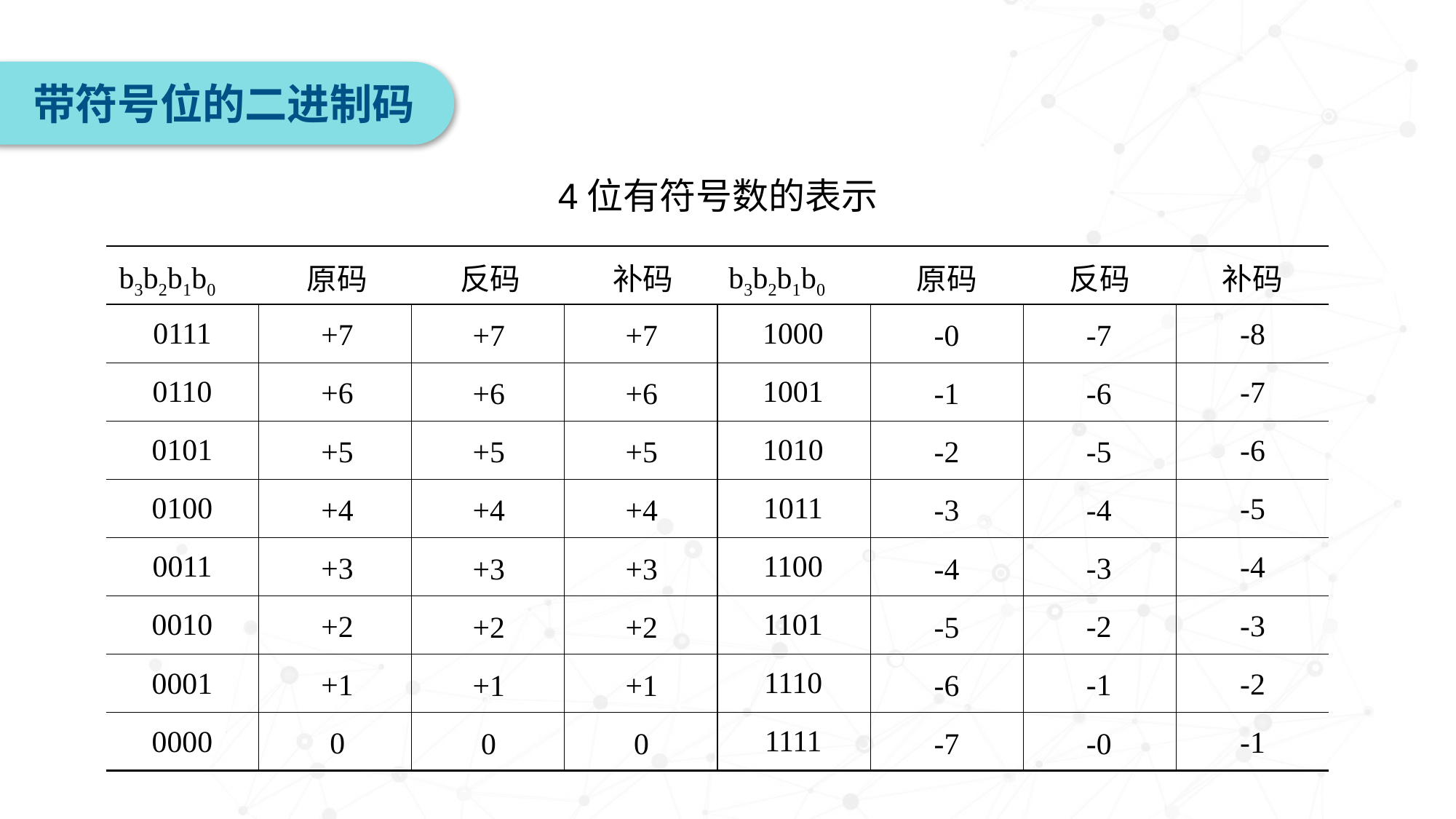

带符号位的二进制码
4位有符号数的表示
|  |  |  |  |  |  |  |  |
| --- | --- | --- | --- | --- | --- | --- | --- |
|  |  |  |  |  |  |  |  |
|  |  |  |  |  |  |  |  |
|  |  |  |  |  |  |  |  |
|  |  |  |  |  |  |  |  |
|  |  |  |  |  |  |  |  |
|  |  |  |  |  |  |  |  |
|  |  |  |  |  |  |  |  |
|  |  |  |  |  |  |  |  |
| b3b2b1b0 | 原码 | 反码 | 补码 |
| --- | --- | --- | --- |
| b3b2b1b0 | 原码 | 反码 | 补码 |
| --- | --- | --- | --- |
| 1000 |
| --- |
| 1001 |
| 1010 |
| 1011 |
| 1100 |
| 1101 |
| 1110 |
| 1111 |
| 0111 |
| --- |
| 0110 |
| 0101 |
| 0100 |
| 0011 |
| 0010 |
| 0001 |
| 0000 |
| -8 |
| --- |
| -7 |
| -6 |
| -5 |
| -4 |
| -3 |
| -2 |
| -1 |
| +7 |
| --- |
| +6 |
| +5 |
| +4 |
| +3 |
| +2 |
| +1 |
| 0 |
| -7 |
| --- |
| -6 |
| -5 |
| -4 |
| -3 |
| -2 |
| -1 |
| -0 |
| +7 |
| --- |
| +6 |
| +5 |
| +4 |
| +3 |
| +2 |
| +1 |
| 0 |
| +7 |
| --- |
| +6 |
| +5 |
| +4 |
| +3 |
| +2 |
| +1 |
| 0 |
| -0 |
| --- |
| -1 |
| -2 |
| -3 |
| -4 |
| -5 |
| -6 |
| -7 |
39